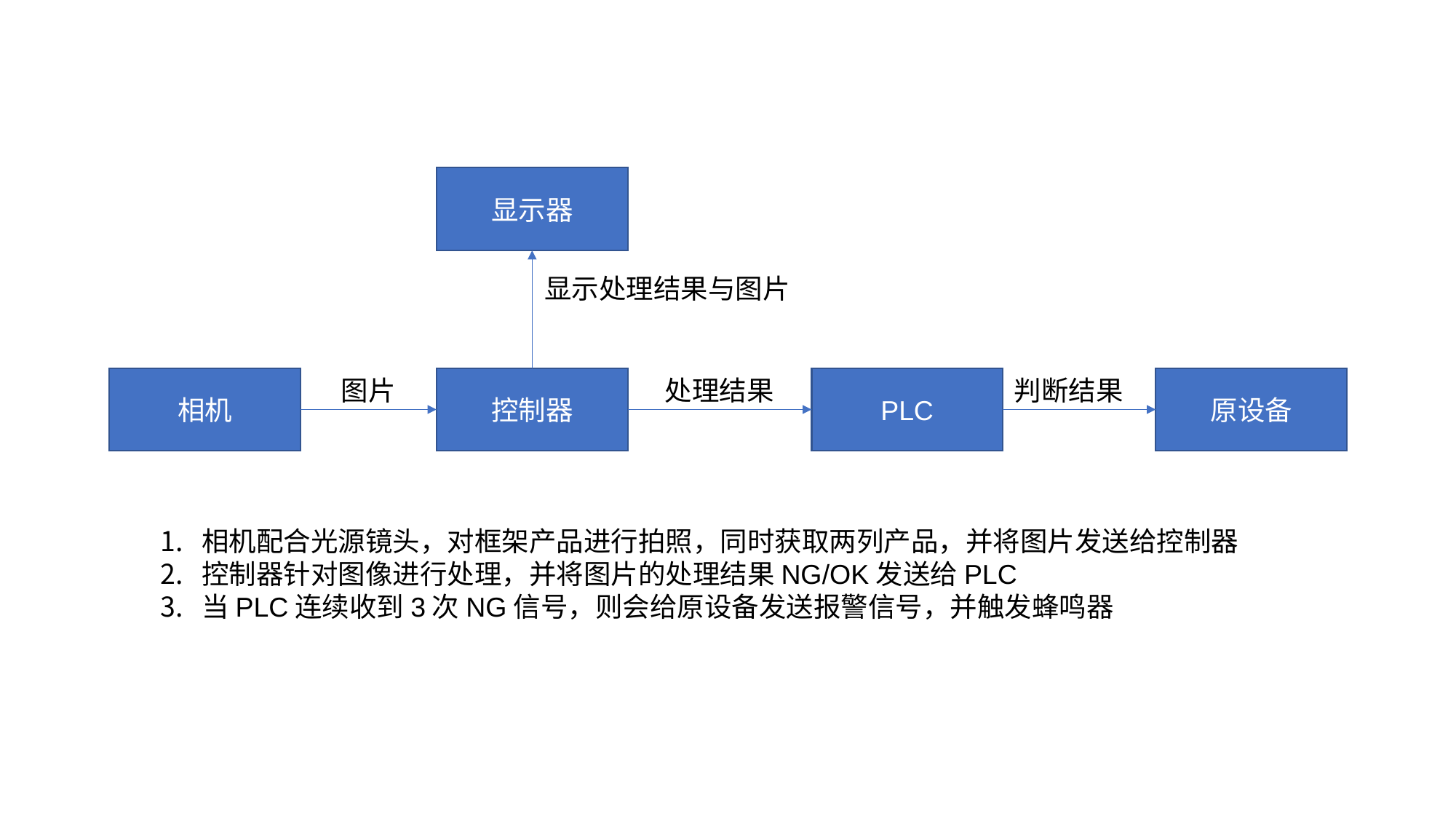

显示器
显示处理结果与图片
图片
处理结果
原设备
相机
PLC
控制器
判断结果
相机配合光源镜头，对框架产品进行拍照，同时获取两列产品，并将图片发送给控制器
控制器针对图像进行处理，并将图片的处理结果NG/OK发送给PLC
当PLC连续收到3次NG信号，则会给原设备发送报警信号，并触发蜂鸣器